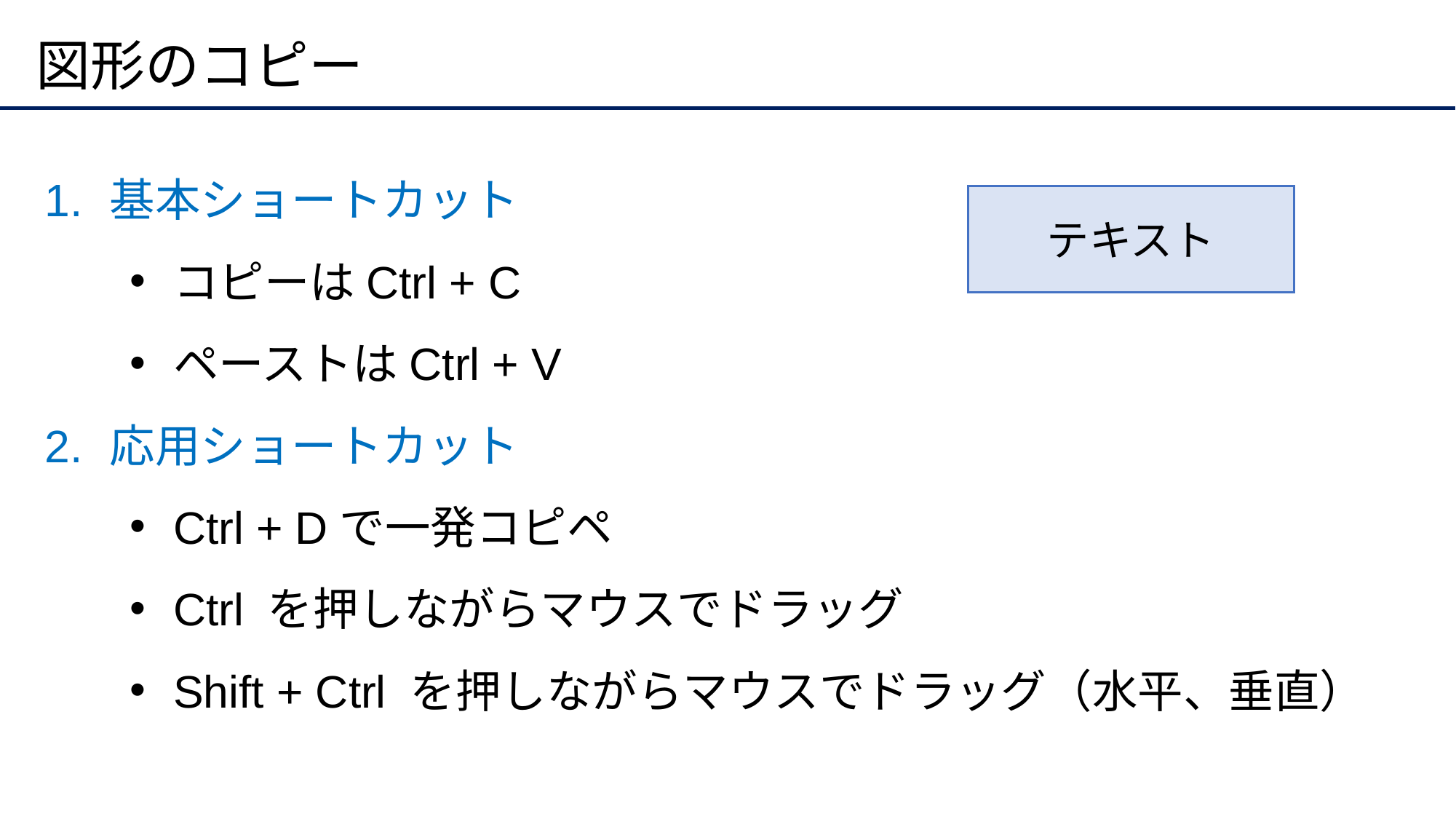

# 図形のコピー
基本ショートカット
コピーはCtrl + C
ペーストはCtrl + V
応用ショートカット
Ctrl + Dで一発コピペ
Ctrl を押しながらマウスでドラッグ
Shift + Ctrl を押しながらマウスでドラッグ（水平、垂直）
テキスト